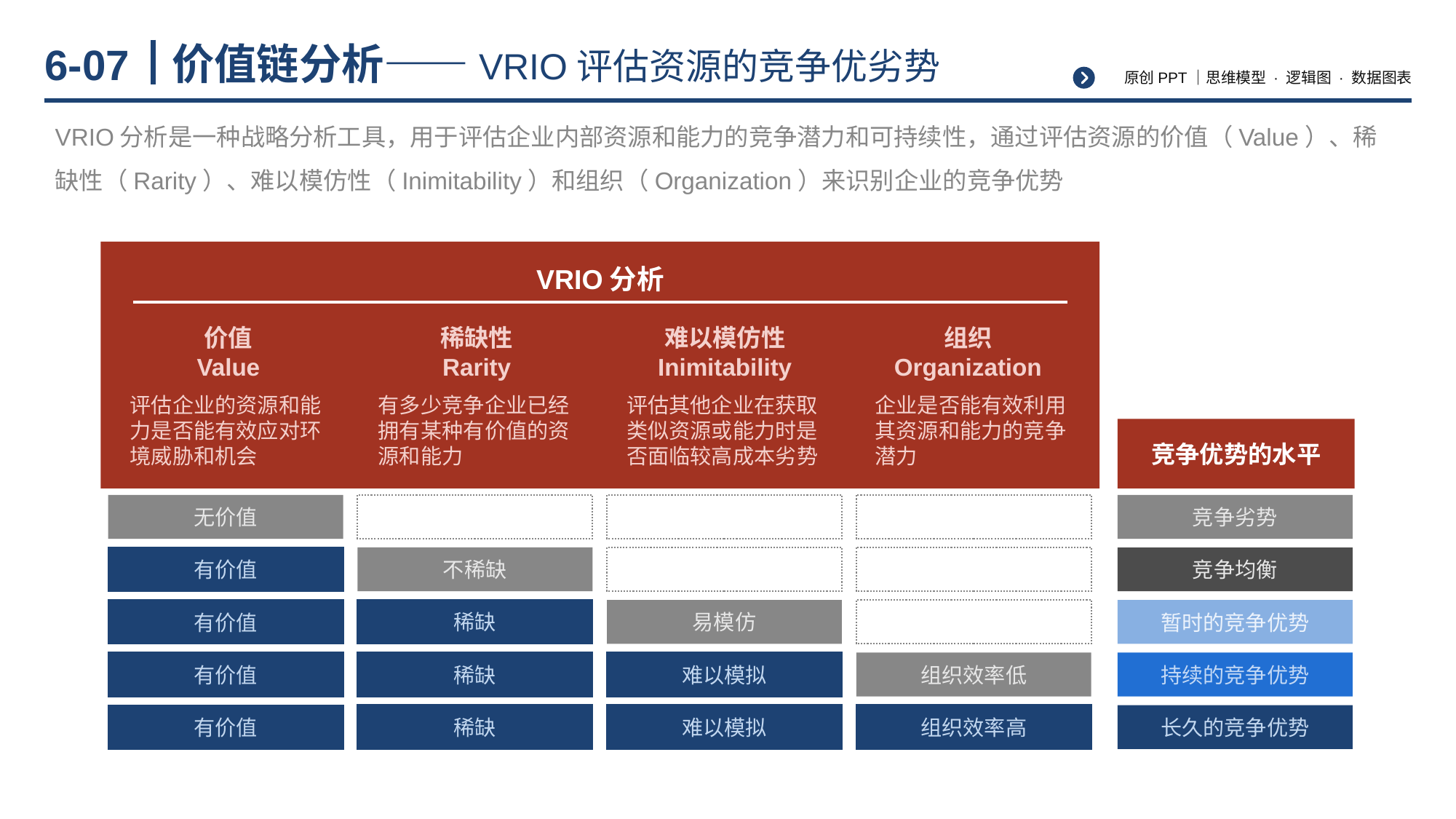

# 价值链分析——VRIO评估资源的竞争优劣势
6-07
VRIO分析是一种战略分析工具，用于评估企业内部资源和能力的竞争潜力和可持续性，通过评估资源的价值（Value）、稀缺性（Rarity）、难以模仿性（Inimitability）和组织（Organization）来识别企业的竞争优势

VRIO分析
价值
Value
评估企业的资源和能力是否能有效应对环境威胁和机会
稀缺性
Rarity
有多少竞争企业已经拥有某种有价值的资源和能力
难以模仿性 Inimitability
评估其他企业在获取类似资源或能力时是否面临较高成本劣势
组织
Organization
企业是否能有效利用其资源和能力的竞争潜力
竞争优势的水平
竞争劣势
竞争均衡
暂时的竞争优势
持续的竞争优势
长久的竞争优势
无价值

不稀缺

有价值
稀缺
易模仿

有价值
稀缺
难以模拟
组织效率低
组织效率高
有价值
稀缺
难以模拟
有价值